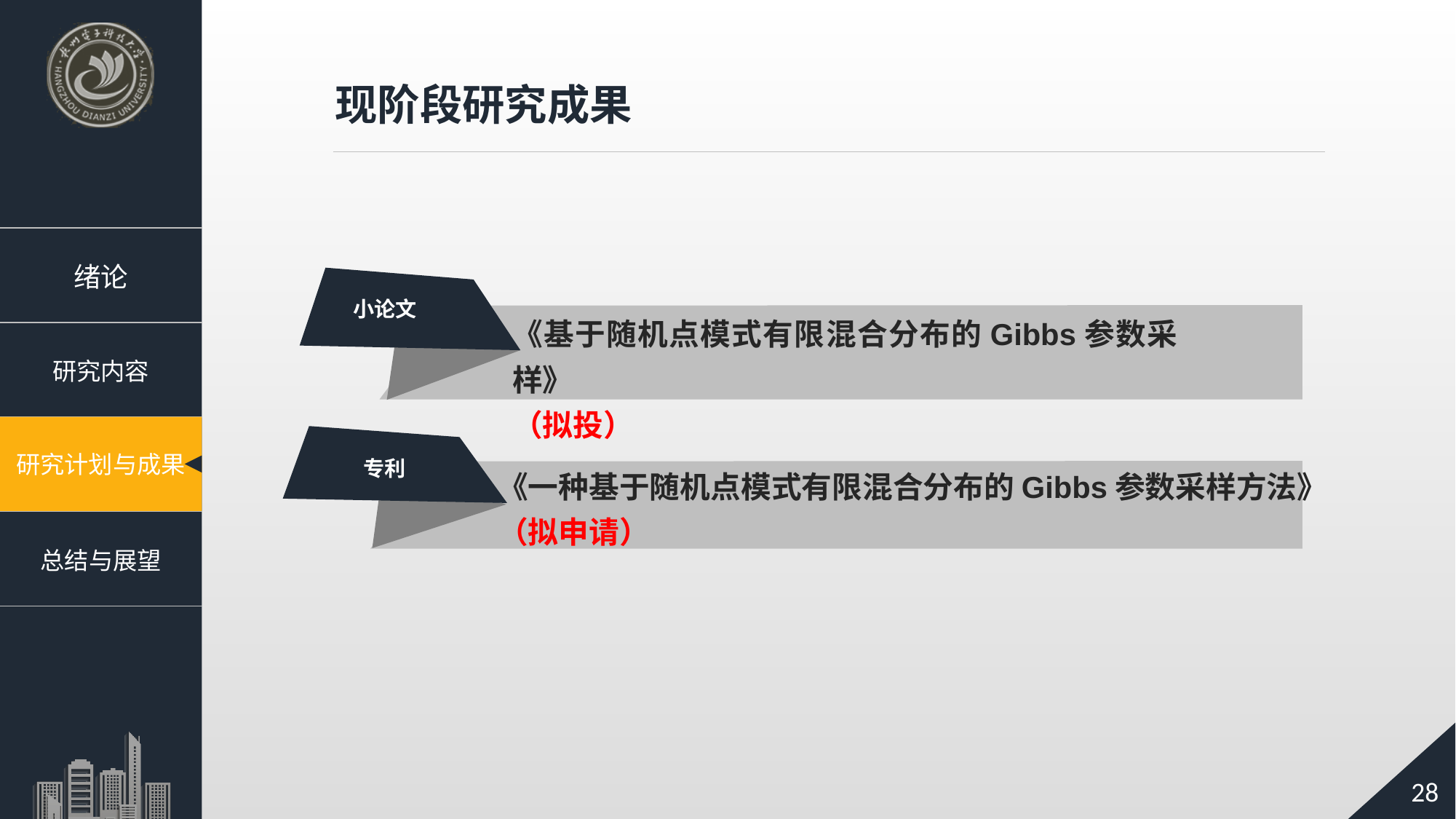

现阶段研究成果

小论文
《基于随机点模式有限混合分布的Gibbs参数采样》
（拟投）

专利
《一种基于随机点模式有限混合分布的Gibbs参数采样方法》
（拟申请）